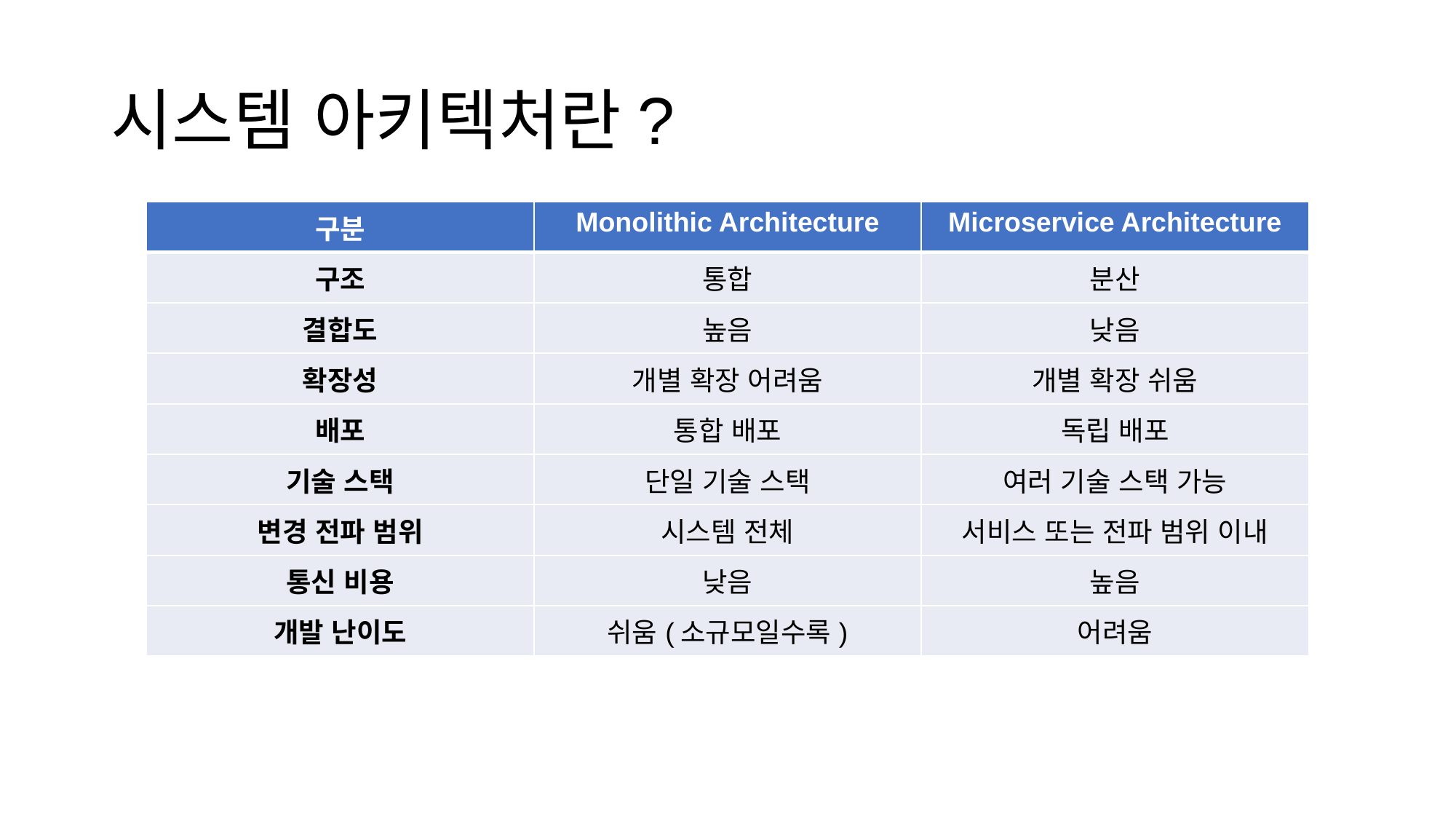

# 시스템 아키텍처란?
| 구분 | Monolithic Architecture | Microservice Architecture |
| --- | --- | --- |
| 구조 | 통합 | 분산 |
| 결합도 | 높음 | 낮음 |
| 확장성 | 개별 확장 어려움 | 개별 확장 쉬움 |
| 배포 | 통합 배포 | 독립 배포 |
| 기술 스택 | 단일 기술 스택 | 여러 기술 스택 가능 |
| 변경 전파 범위 | 시스템 전체 | 서비스 또는 전파 범위 이내 |
| 통신 비용 | 낮음 | 높음 |
| 개발 난이도 | 쉬움(소규모일수록) | 어려움 |